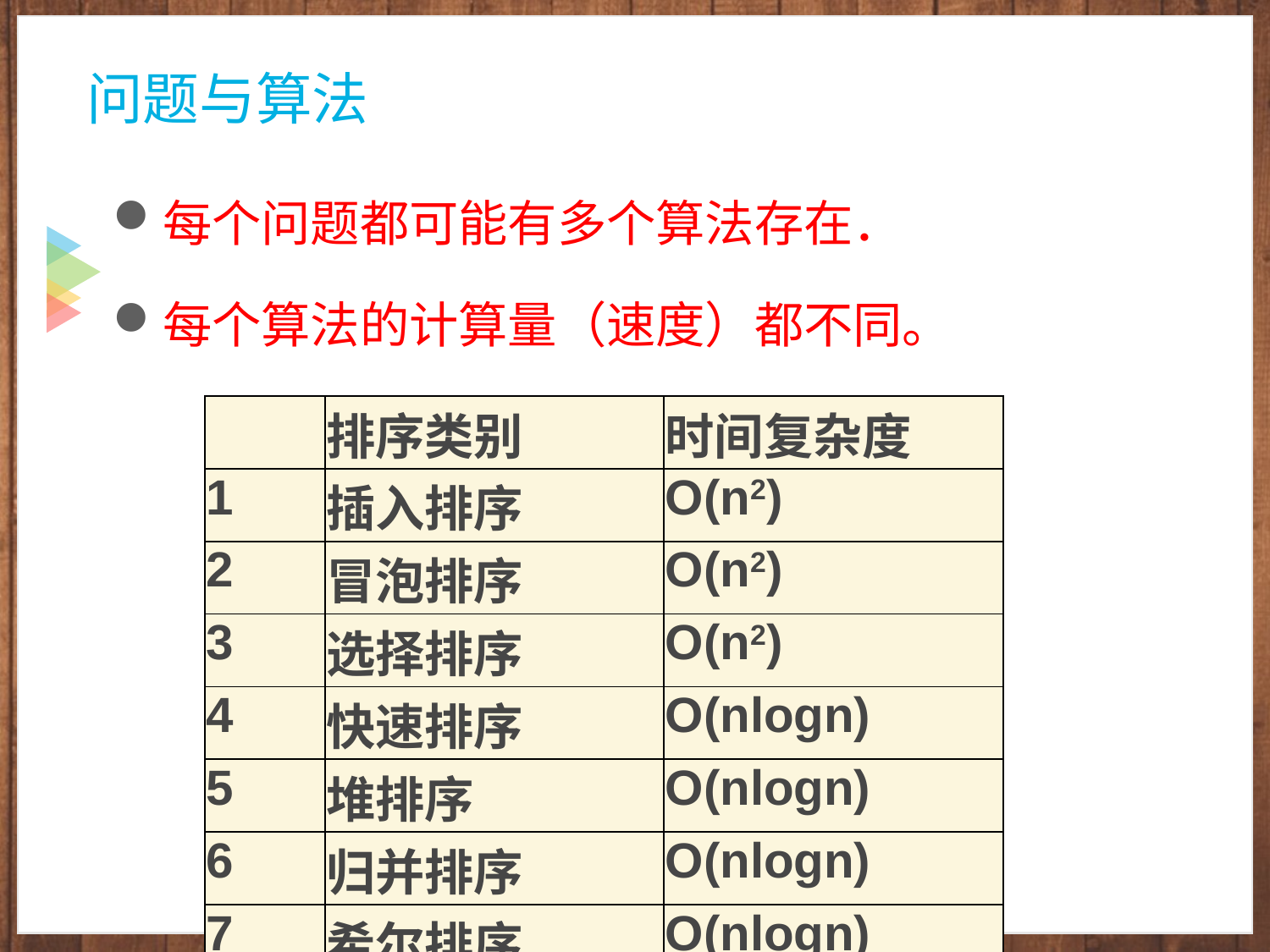

问题与算法
每个问题都可能有多个算法存在．
每个算法的计算量（速度）都不同。

|  | 排序类别 | 时间复杂度 |
| --- | --- | --- |
| 1 | 插入排序 | O(n2) |
| 2 | 冒泡排序 | O(n2) |
| 3 | 选择排序 | O(n2) |
| 4 | 快速排序 | O(nlogn) |
| 5 | 堆排序 | O(nlogn) |
| 6 | 归并排序 | O(nlogn) |
| 7 | 希尔排序 | O(nlogn) |